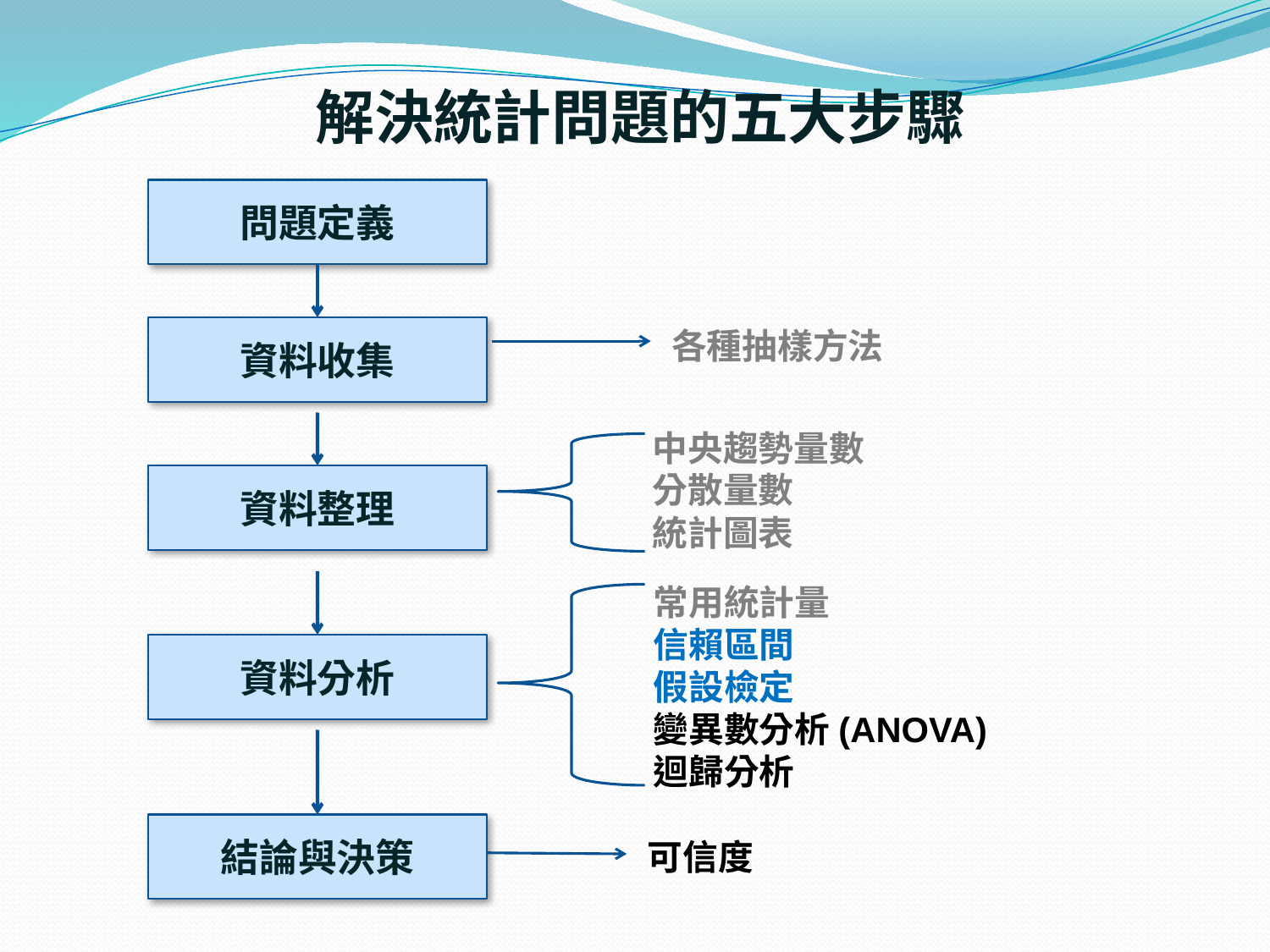

# 解決統計問題的五大步驟
問題定義
資料收集
各種抽樣方法
中央趨勢量數
分散量數
統計圖表

資料整理
常用統計量
信賴區間
假設檢定
變異數分析(ANOVA)
迴歸分析

資料分析
結論與決策
可信度